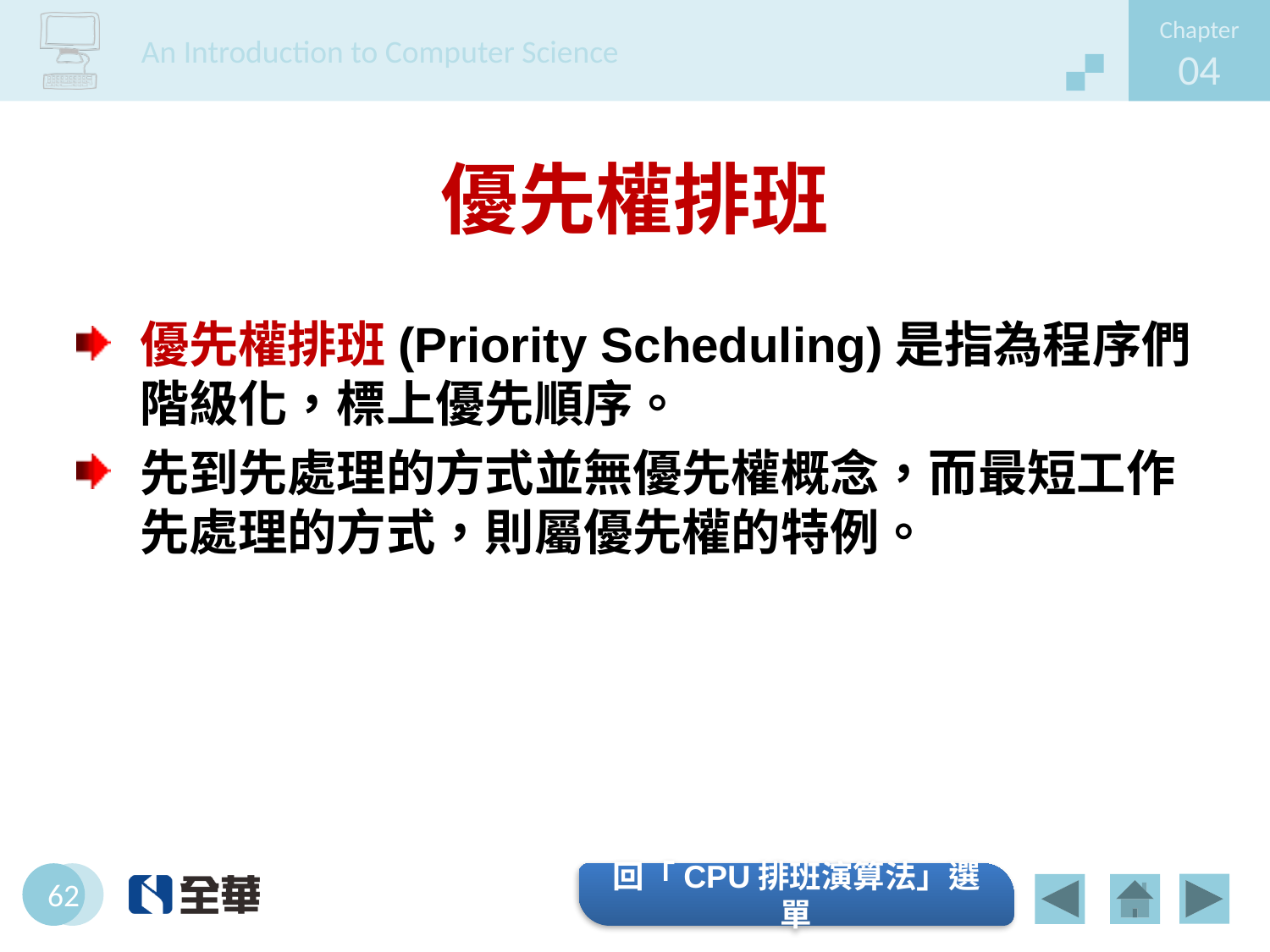

# 優先權排班
優先權排班(Priority Scheduling)是指為程序們階級化，標上優先順序。
先到先處理的方式並無優先權概念，而最短工作先處理的方式，則屬優先權的特例。
回「CPU排班演算法」選單